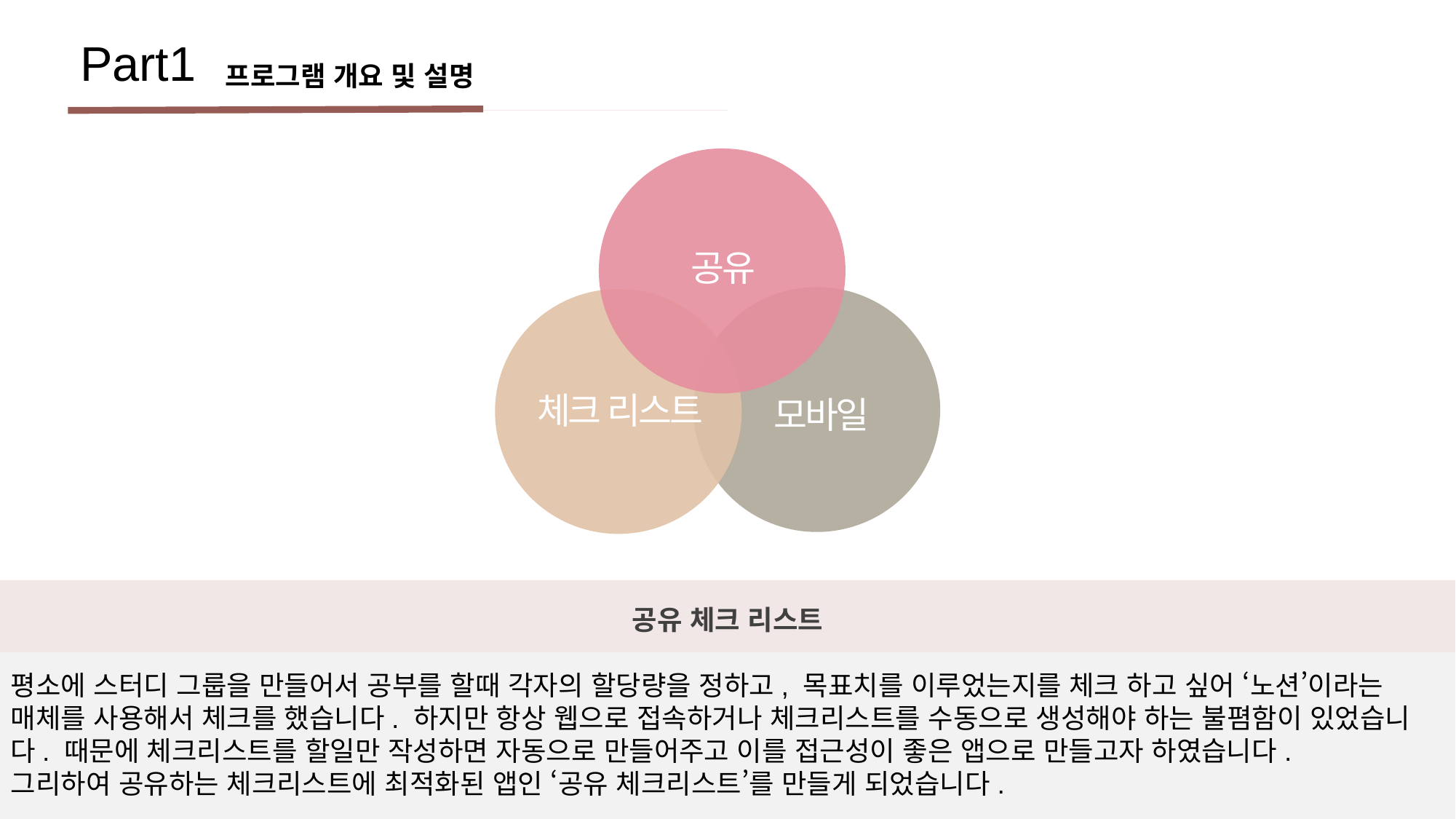

Part1
프로그램 개요 및 설명

공유

체크 리스트
모바일

공유 체크 리스트
평소에 스터디 그룹을 만들어서 공부를 할때 각자의 할당량을 정하고, 목표치를 이루었는지를 체크 하고 싶어 ‘노션’이라는 매체를 사용해서 체크를 했습니다. 하지만 항상 웹으로 접속하거나 체크리스트를 수동으로 생성해야 하는 불폄함이 있었습니다. 때문에 체크리스트를 할일만 작성하면 자동으로 만들어주고 이를 접근성이 좋은 앱으로 만들고자 하였습니다.
그리하여 공유하는 체크리스트에 최적화된 앱인 ‘공유 체크리스트’를 만들게 되었습니다.